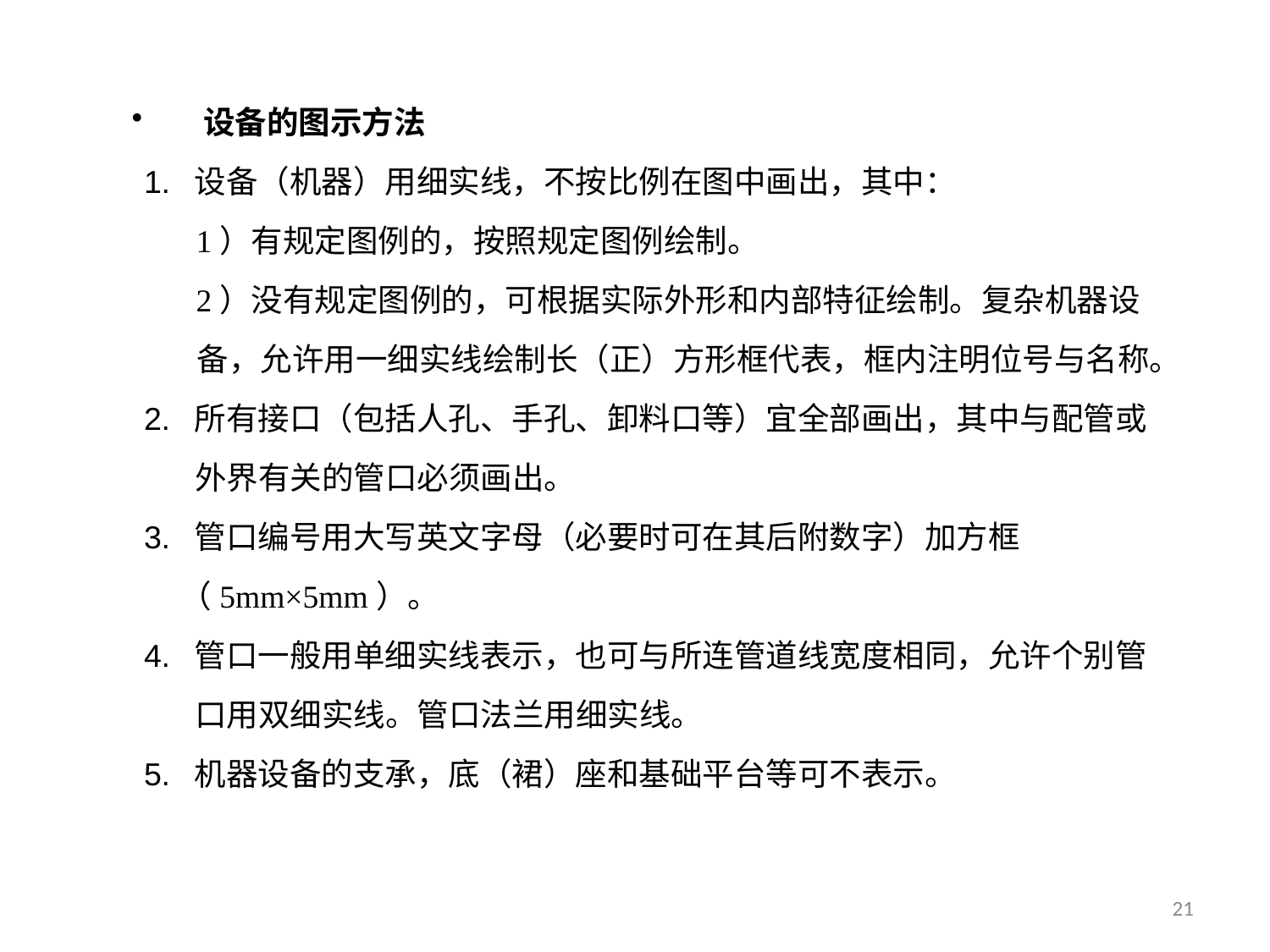

设备的图示方法
设备（机器）用细实线，不按比例在图中画出，其中：
        1）有规定图例的，按照规定图例绘制。
        2）没有规定图例的，可根据实际外形和内部特征绘制。复杂机器设
        备，允许用一细实线绘制长（正）方形框代表，框内注明位号与名称。
所有接口（包括人孔、手孔、卸料口等）宜全部画出，其中与配管或
      外界有关的管口必须画出。
管口编号用大写英文字母（必要时可在其后附数字）加方框
    （5mm×5mm）。
管口一般用单细实线表示，也可与所连管道线宽度相同，允许个别管
      口用双细实线。管口法兰用细实线。
机器设备的支承，底（裙）座和基础平台等可不表示。
21